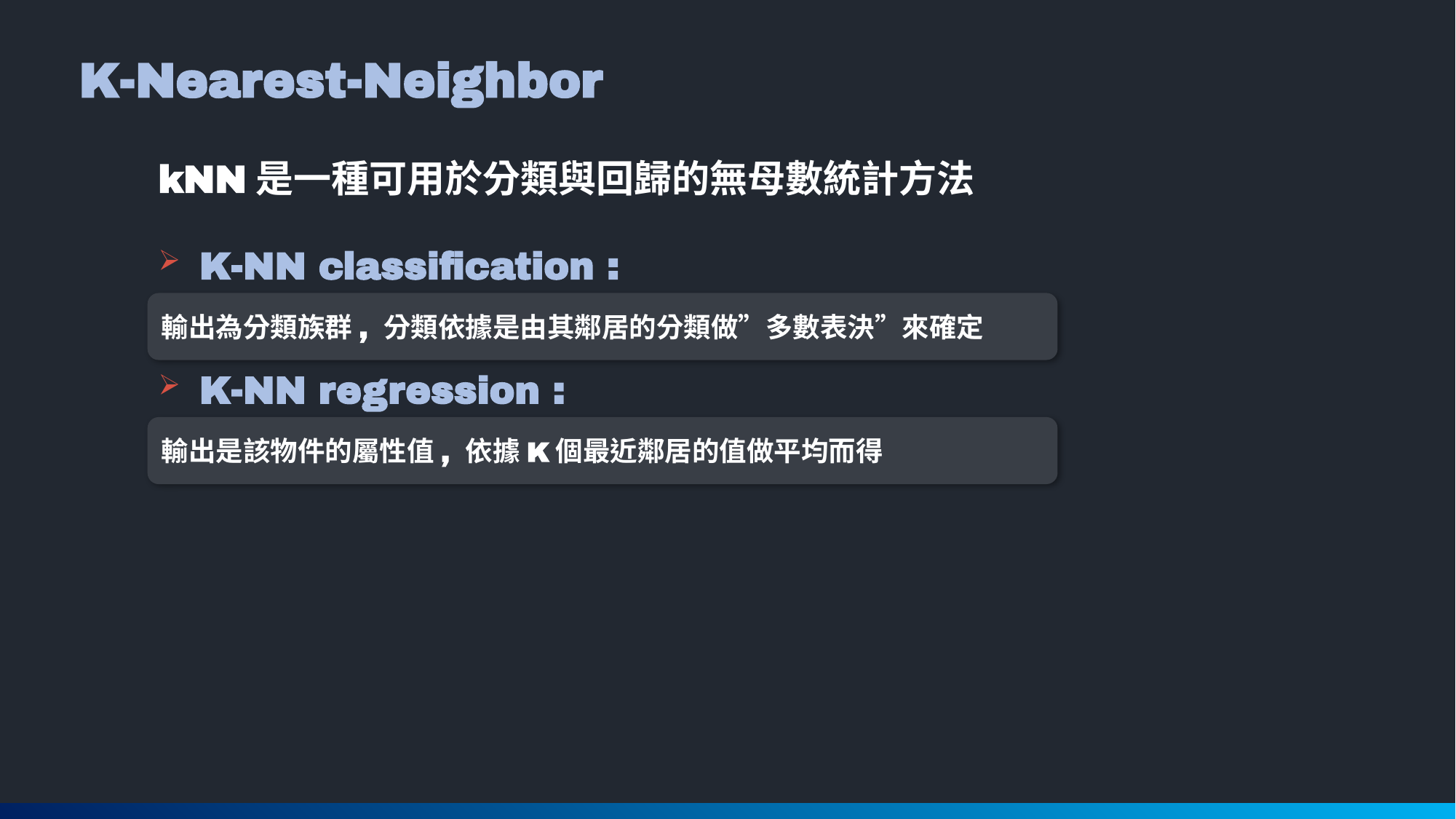

K-Nearest-Neighbor
kNN是一種可用於分類與回歸的無母數統計方法
K-NN classification :
輸出為分類族群, 分類依據是由其鄰居的分類做”多數表決”來確定
K-NN regression :
輸出是該物件的屬性值, 依據K個最近鄰居的值做平均而得